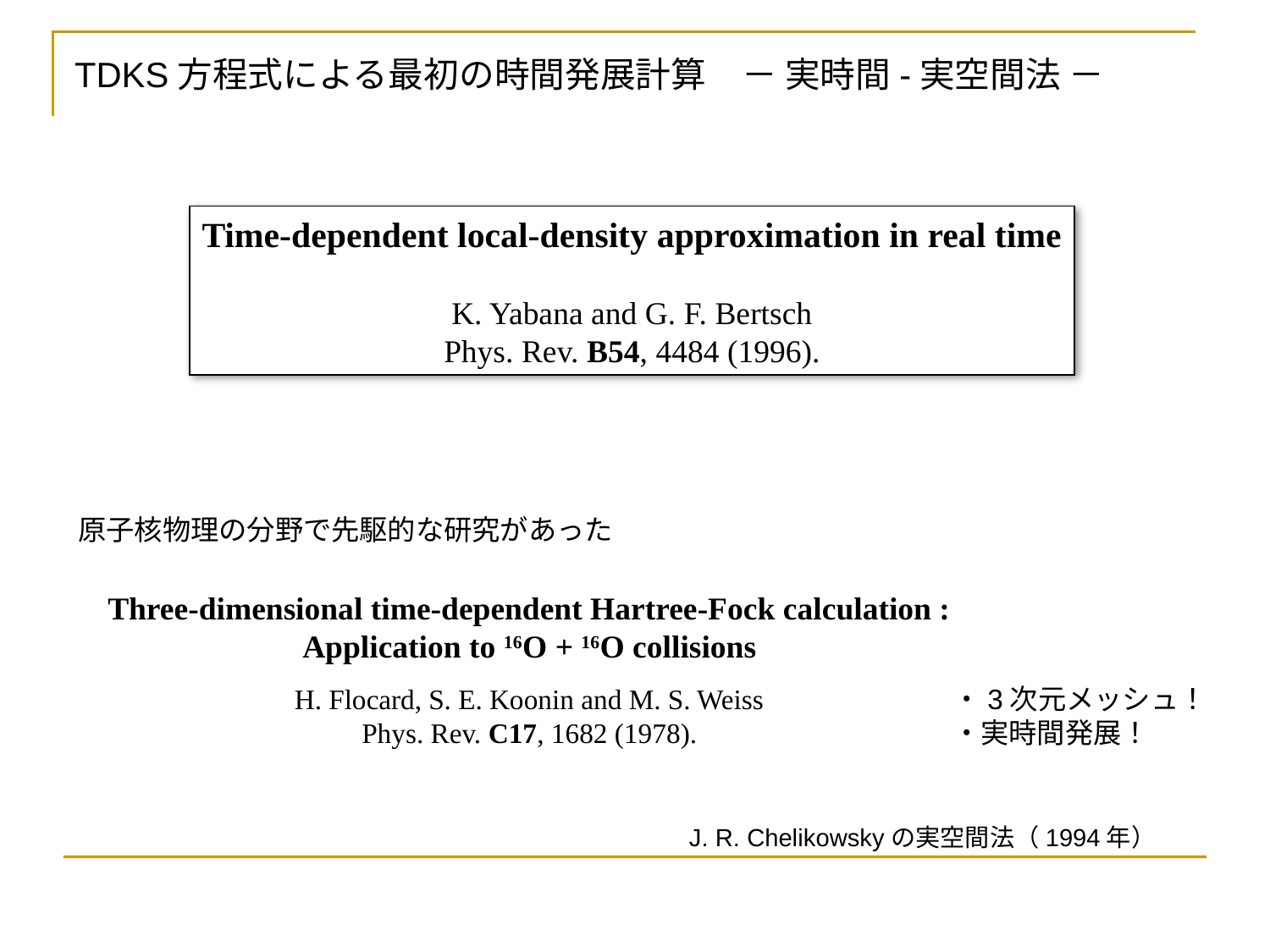

TDKS方程式による最初の時間発展計算　－ 実時間-実空間法 －
Time-dependent local-density approximation in real time

K. Yabana and G. F. Bertsch
Phys. Rev. B54, 4484 (1996).
原子核物理の分野で先駆的な研究があった
Three-dimensional time-dependent Hartree-Fock calculation :
Application to 16O + 16O collisions

H. Flocard, S. E. Koonin and M. S. Weiss
Phys. Rev. C17, 1682 (1978).
・3次元メッシュ！
・実時間発展！
J. R. Chelikowskyの実空間法（1994年）